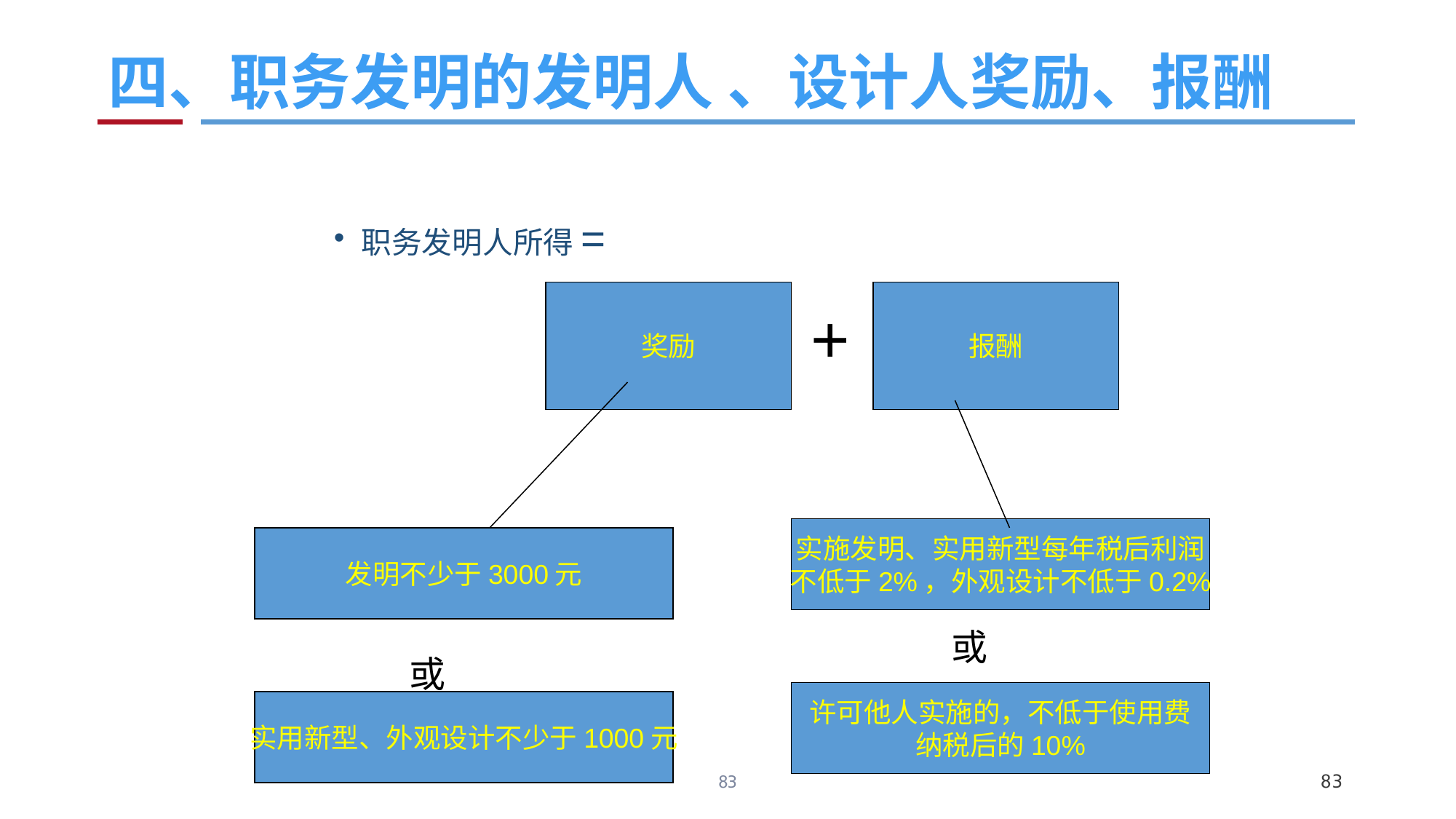

# 四、职务发明的发明人 、设计人奖励、报酬
职务发明人所得=

奖励
报酬
+

实施发明、实用新型每年税后利润
不低于2%，外观设计不低于0.2%
发明不少于3000元
     或

      或
许可他人实施的，不低于使用费
纳税后的10%
实用新型、外观设计不少于1000元
83
83